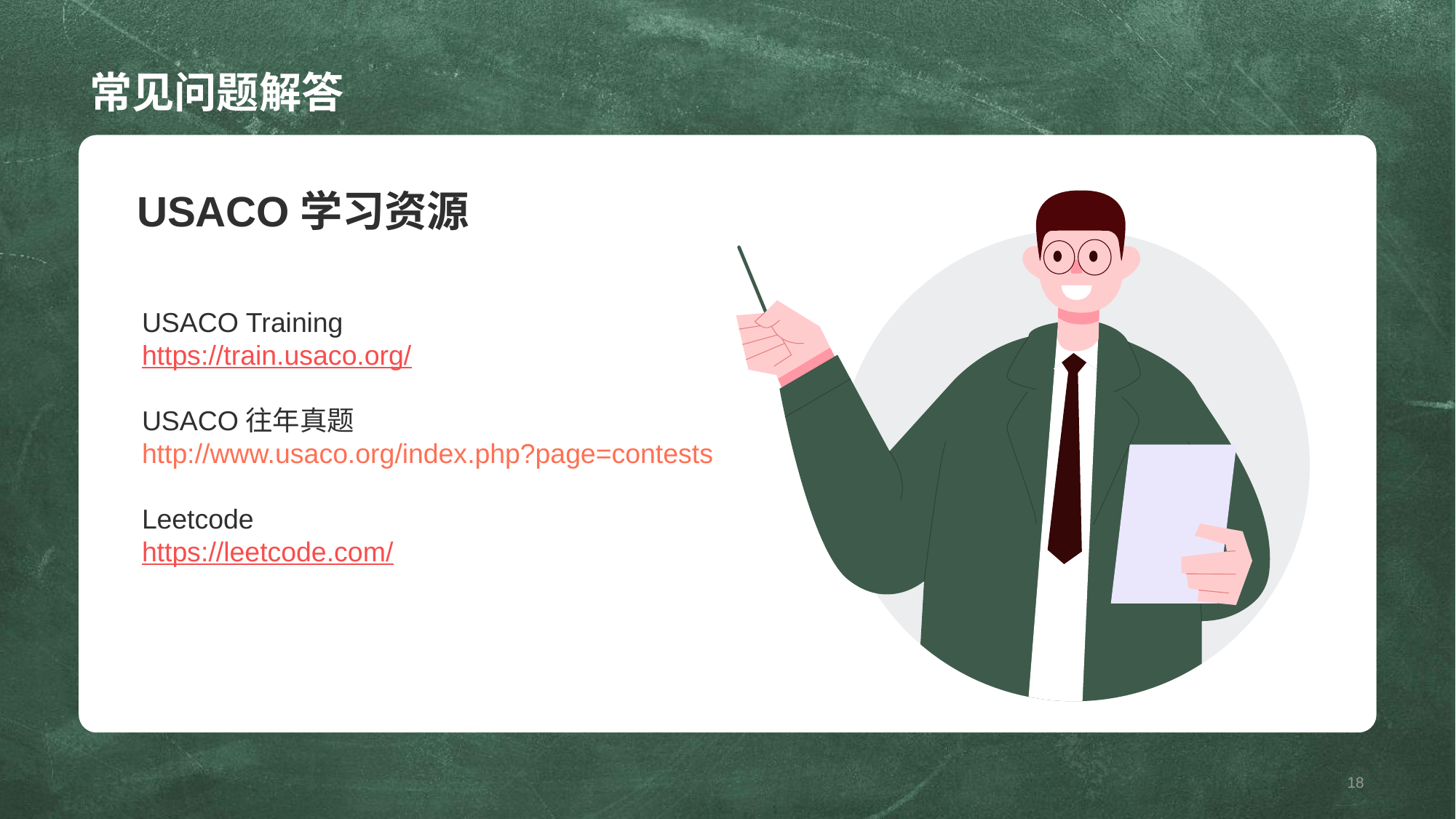

# 常见问题解答
USACO学习资源

USACO Training
https://train.usaco.org/

USACO往年真题
http://www.usaco.org/index.php?page=contests

Leetcode
https://leetcode.com/

18